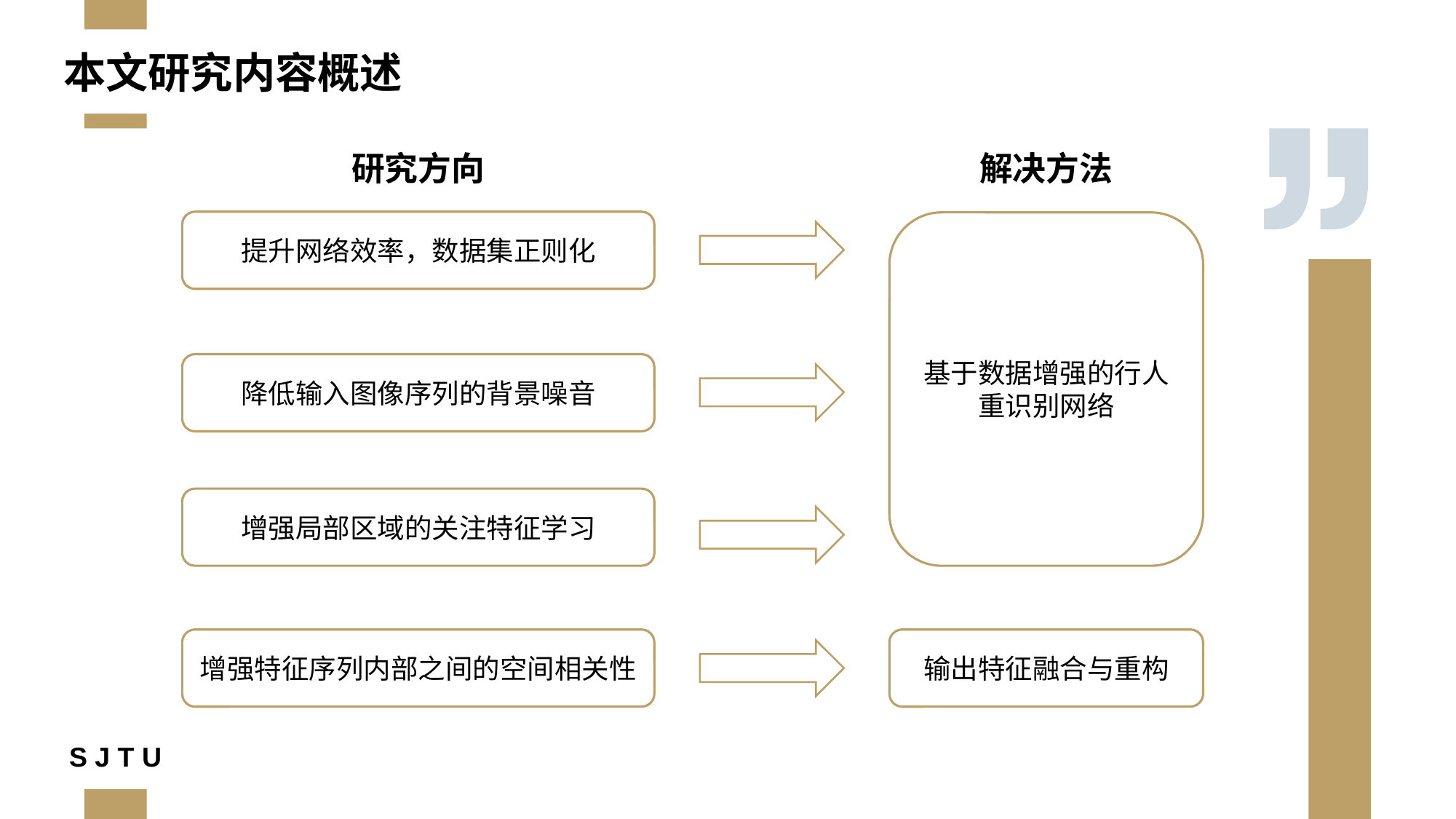

本文研究内容概述
解决方法
研究方向
提升网络效率，数据集正则化
基于数据增强的行人重识别网络

降低输入图像序列的背景噪音

增强局部区域的关注特征学习

增强特征序列内部之间的空间相关性
输出特征融合与重构